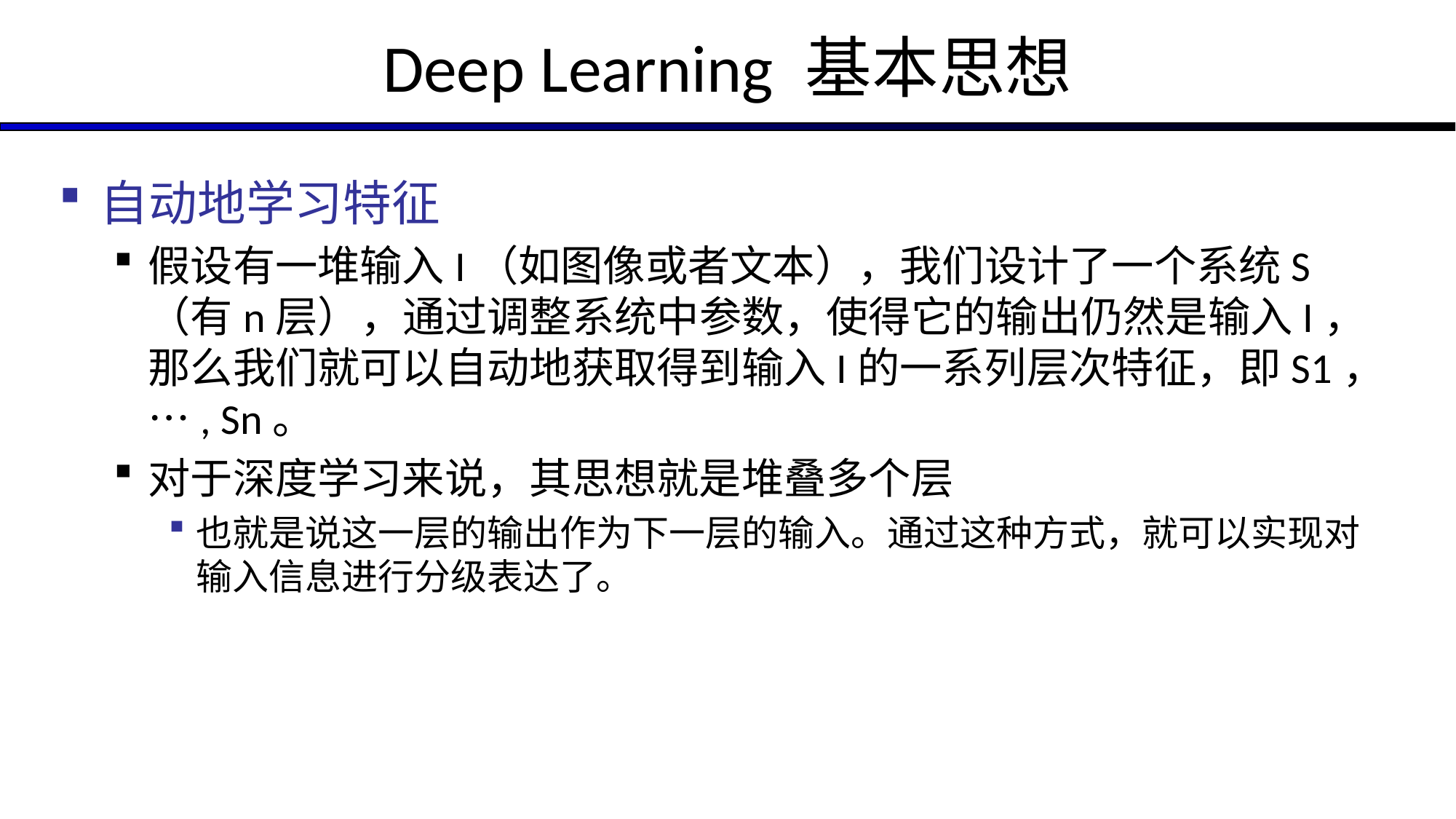

# Deep Learning 基本思想
自动地学习特征
假设有一堆输入I（如图像或者文本），我们设计了一个系统S（有n层），通过调整系统中参数，使得它的输出仍然是输入I，那么我们就可以自动地获取得到输入I的一系列层次特征，即S1，…, Sn。
对于深度学习来说，其思想就是堆叠多个层
也就是说这一层的输出作为下一层的输入。通过这种方式，就可以实现对输入信息进行分级表达了。